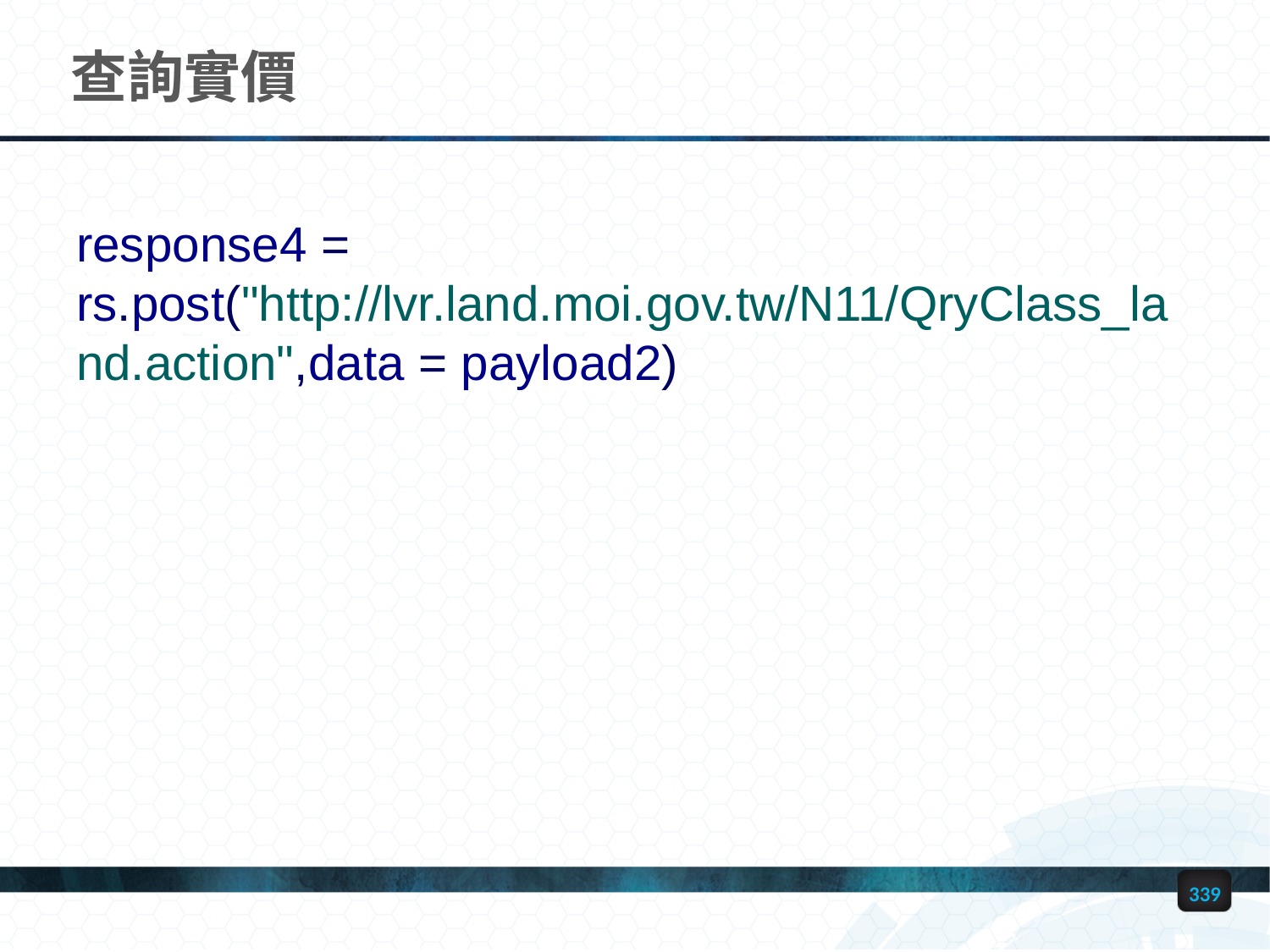

# 查詢實價
response4 = rs.post("http://lvr.land.moi.gov.tw/N11/QryClass_land.action",data = payload2)
339